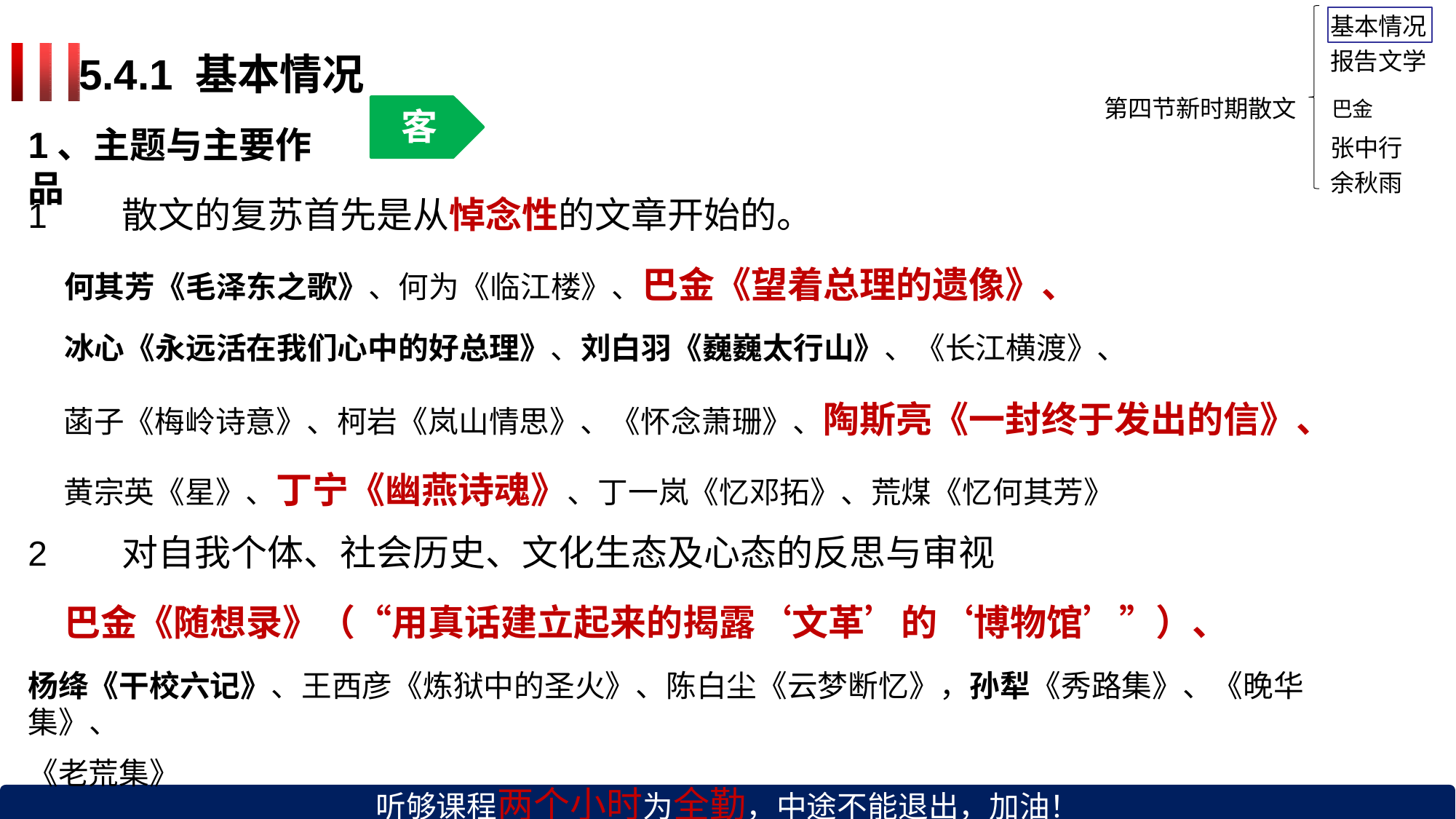

基本情况
报告文学
第四节新时期散文	巴金
张中行 余秋雨

# 5.4.1 基本情况

客
1、主题与主要作品
散文的复苏首先是从悼念性的文章开始的。
何其芳《毛泽东之歌》、何为《临江楼》、巴金《望着总理的遗像》、
冰心《永远活在我们心中的好总理》、刘白羽《巍巍太行山》、《长江横渡》、
菡子《梅岭诗意》、柯岩《岚山情思》、《怀念萧珊》、陶斯亮《一封终于发出的信》、 黄宗英《星》、丁宁《幽燕诗魂》、丁一岚《忆邓拓》、荒煤《忆何其芳》
对自我个体、社会历史、文化生态及心态的反思与审视
巴金《随想录》（“用真话建立起来的揭露‘文革’的‘博物馆’”）、
杨绛《干校六记》、王西彦《炼狱中的圣火》、陈白尘《云梦断忆》，孙犁《秀路集》、《晚华集》、
《老荒集》

听够课程两个小时为全勤，中途不能退出，加油！